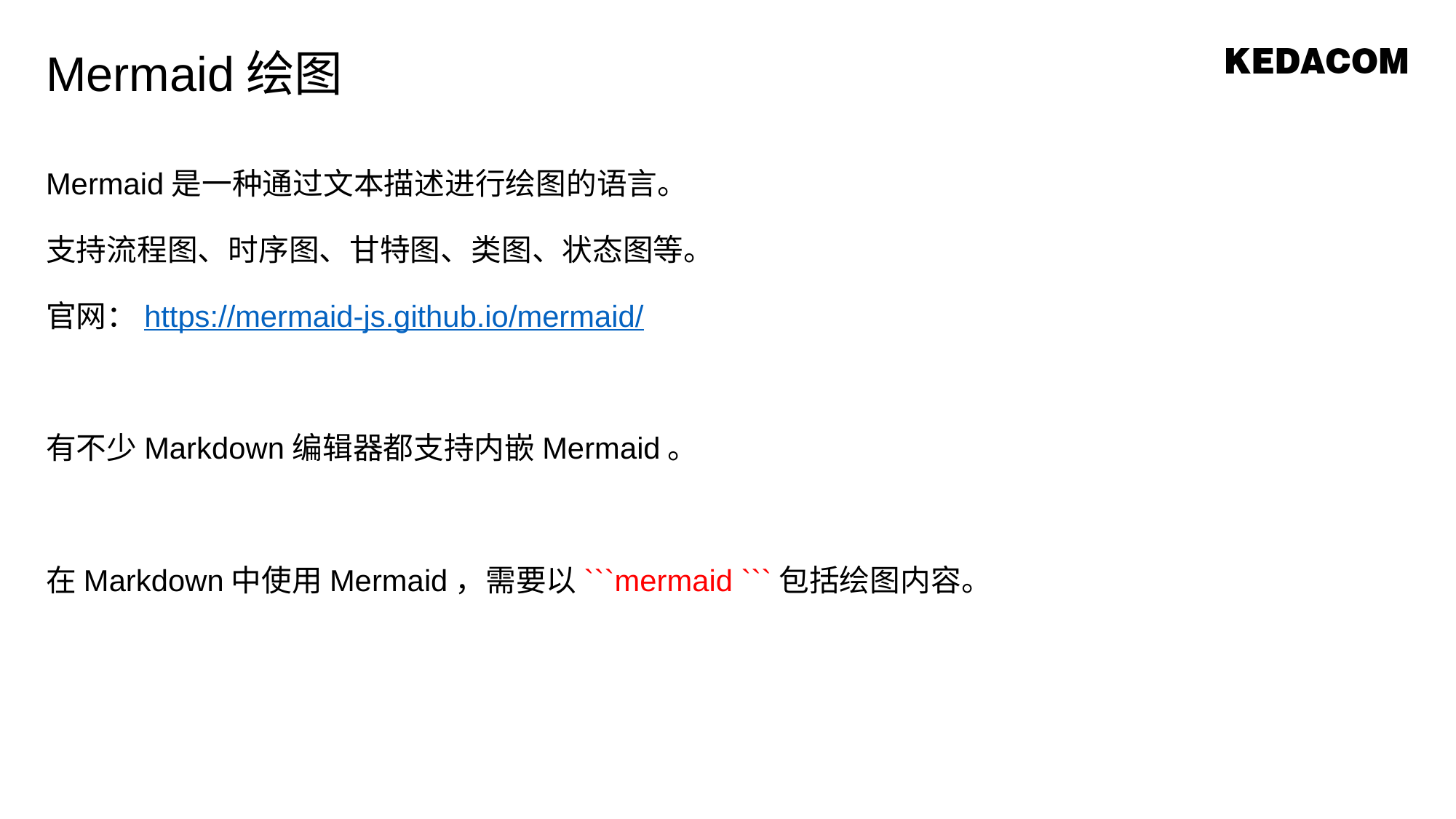

Mermaid绘图
Mermaid是一种通过文本描述进行绘图的语言。
支持流程图、时序图、甘特图、类图、状态图等。
官网：https://mermaid-js.github.io/mermaid/

有不少Markdown编辑器都支持内嵌Mermaid。

在Markdown中使用Mermaid，需要以```mermaid ```包括绘图内容。